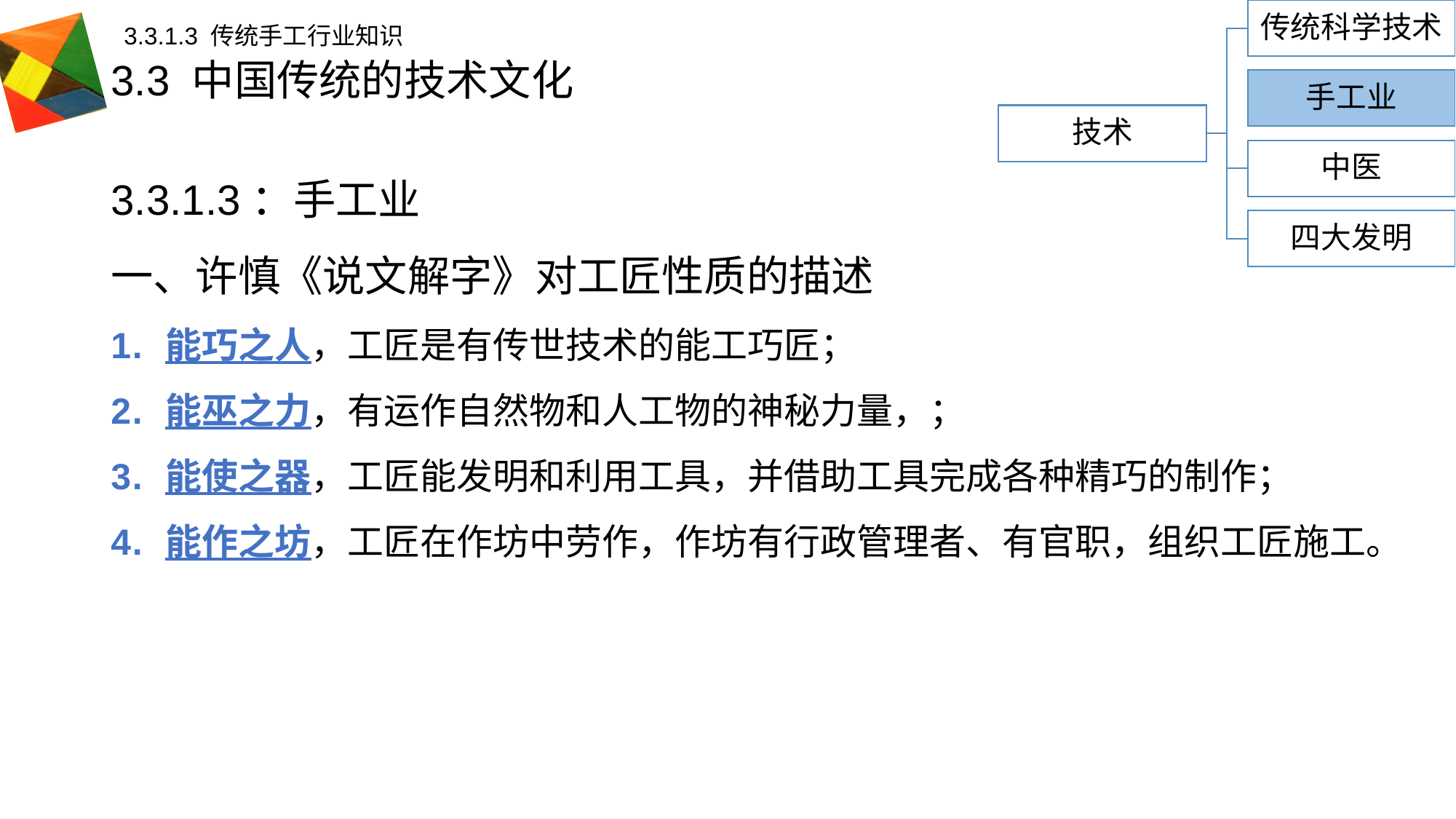

传统科学技术
3.3.1.3 传统手工行业知识

# 3.3 中国传统的技术文化
手工业
技术

中医
3.3.1.3：手工业
一、许慎《说文解字》对工匠性质的描述
能巧之人，工匠是有传世技术的能工巧匠；
能巫之力，有运作自然物和人工物的神秘力量，；
能使之器，工匠能发明和利用工具，并借助工具完成各种精巧的制作；
能作之坊，工匠在作坊中劳作，作坊有行政管理者、有官职，组织工匠施工。
四大发明
136